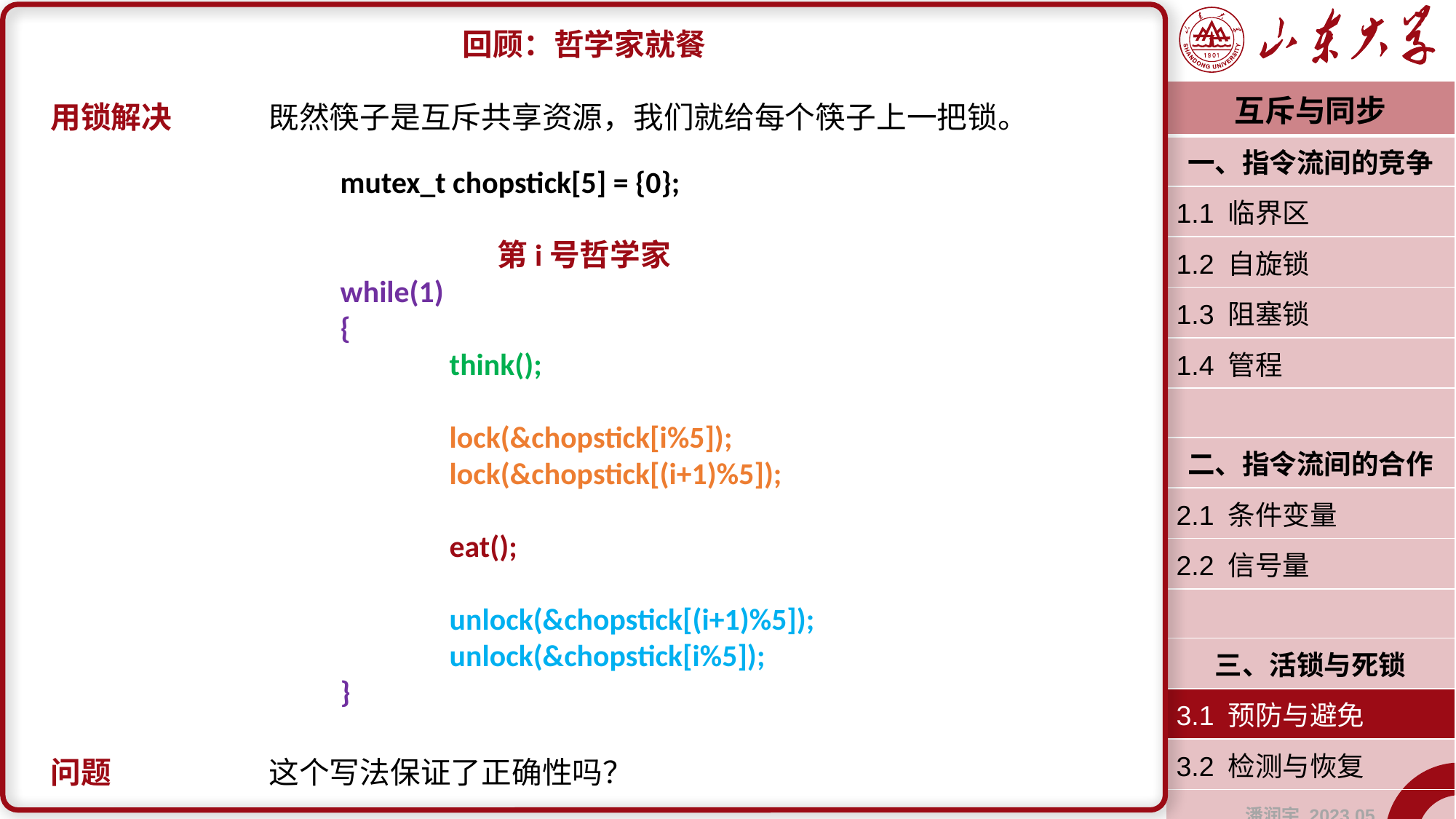

回顾：哲学家就餐

用锁解决	既然筷子是互斥共享资源，我们就给每个筷子上一把锁。

问题		这个写法保证了正确性吗？
| 互斥与同步 |
| --- |
| 一、指令流间的竞争 |
| 1.1 临界区 |
| 1.2 自旋锁 |
| 1.3 阻塞锁 |
| 1.4 管程 |
|  |
| 二、指令流间的合作 |
| 2.1 条件变量 |
| 2.2 信号量 |
|  |
| 三、活锁与死锁 |
| 3.1 预防与避免 |
| 3.2 检测与恢复 |
| 潘润宇 2023.05 |
mutex_t chopstick[5] = {0};

第i号哲学家
while(1)
{
	think();

	lock(&chopstick[i%5]);
	lock(&chopstick[(i+1)%5]);

	eat();

	unlock(&chopstick[(i+1)%5]);
	unlock(&chopstick[i%5]);
}